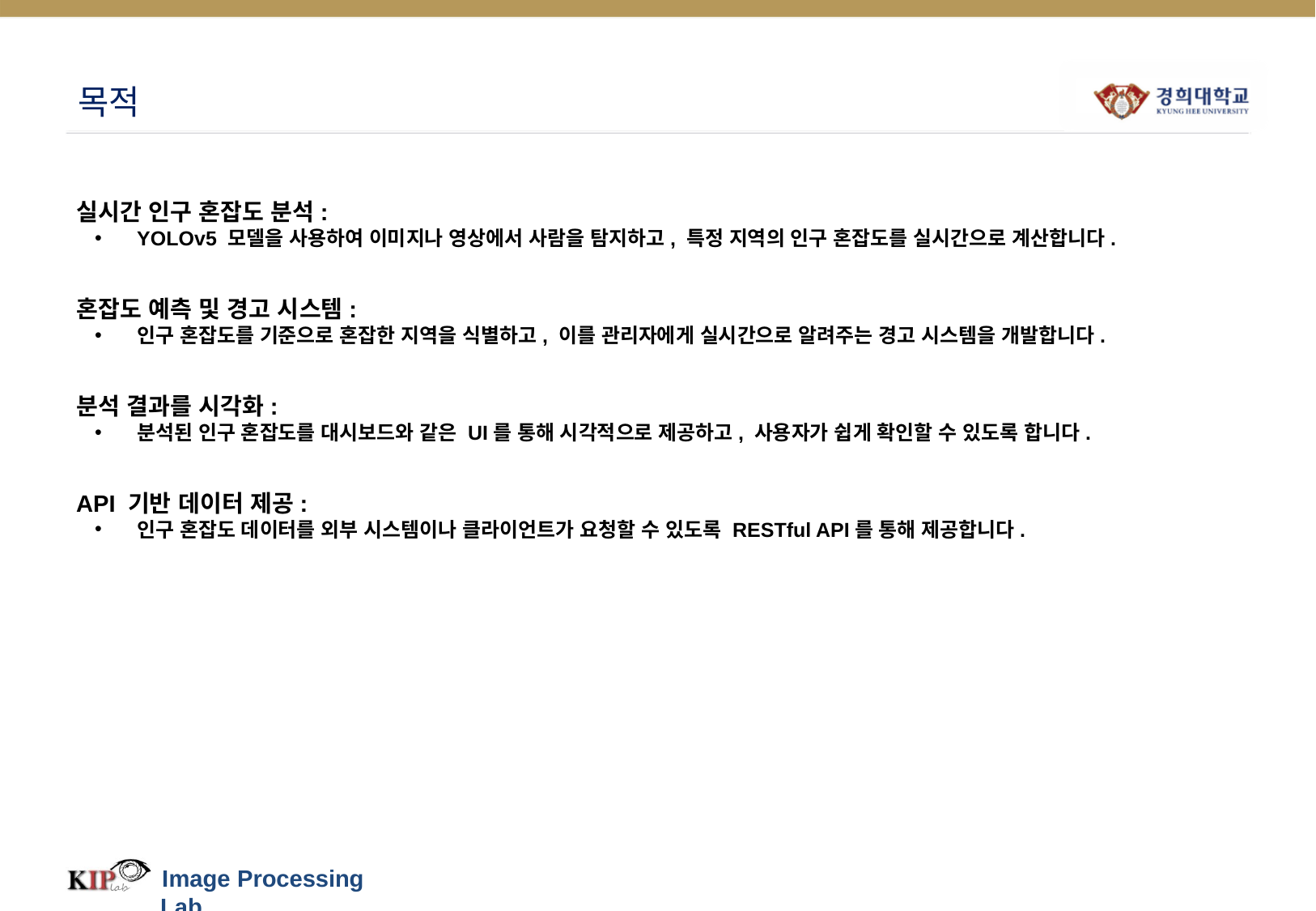

# 목적
실시간 인구 혼잡도 분석:
YOLOv5 모델을 사용하여 이미지나 영상에서 사람을 탐지하고, 특정 지역의 인구 혼잡도를 실시간으로 계산합니다.

혼잡도 예측 및 경고 시스템:
인구 혼잡도를 기준으로 혼잡한 지역을 식별하고, 이를 관리자에게 실시간으로 알려주는 경고 시스템을 개발합니다.

분석 결과를 시각화:
분석된 인구 혼잡도를 대시보드와 같은 UI를 통해 시각적으로 제공하고, 사용자가 쉽게 확인할 수 있도록 합니다.

API 기반 데이터 제공:
인구 혼잡도 데이터를 외부 시스템이나 클라이언트가 요청할 수 있도록 RESTful API를 통해 제공합니다.
Image Processing Lab